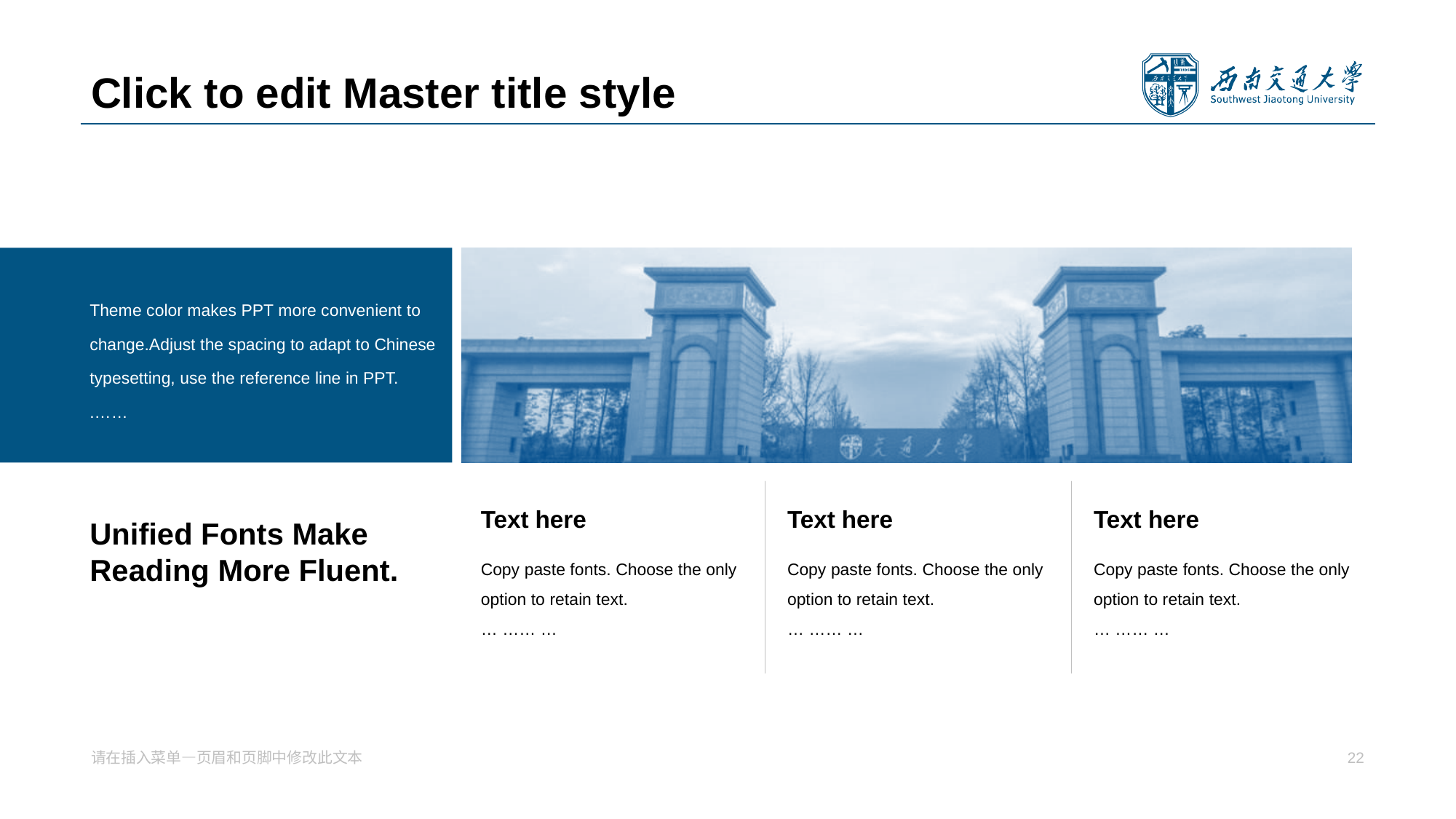

# Click to edit Master title style

Theme color makes PPT more convenient to change.Adjust the spacing to adapt to Chinese typesetting, use the reference line in PPT.
.……
Text here
Copy paste fonts. Choose the only option to retain text.
… …… …
Text here
Copy paste fonts. Choose the only option to retain text.
… …… …
Text here
Copy paste fonts. Choose the only option to retain text.
… …… …
Unified Fonts Make
Reading More Fluent.
请在插入菜单—页眉和页脚中修改此文本
22